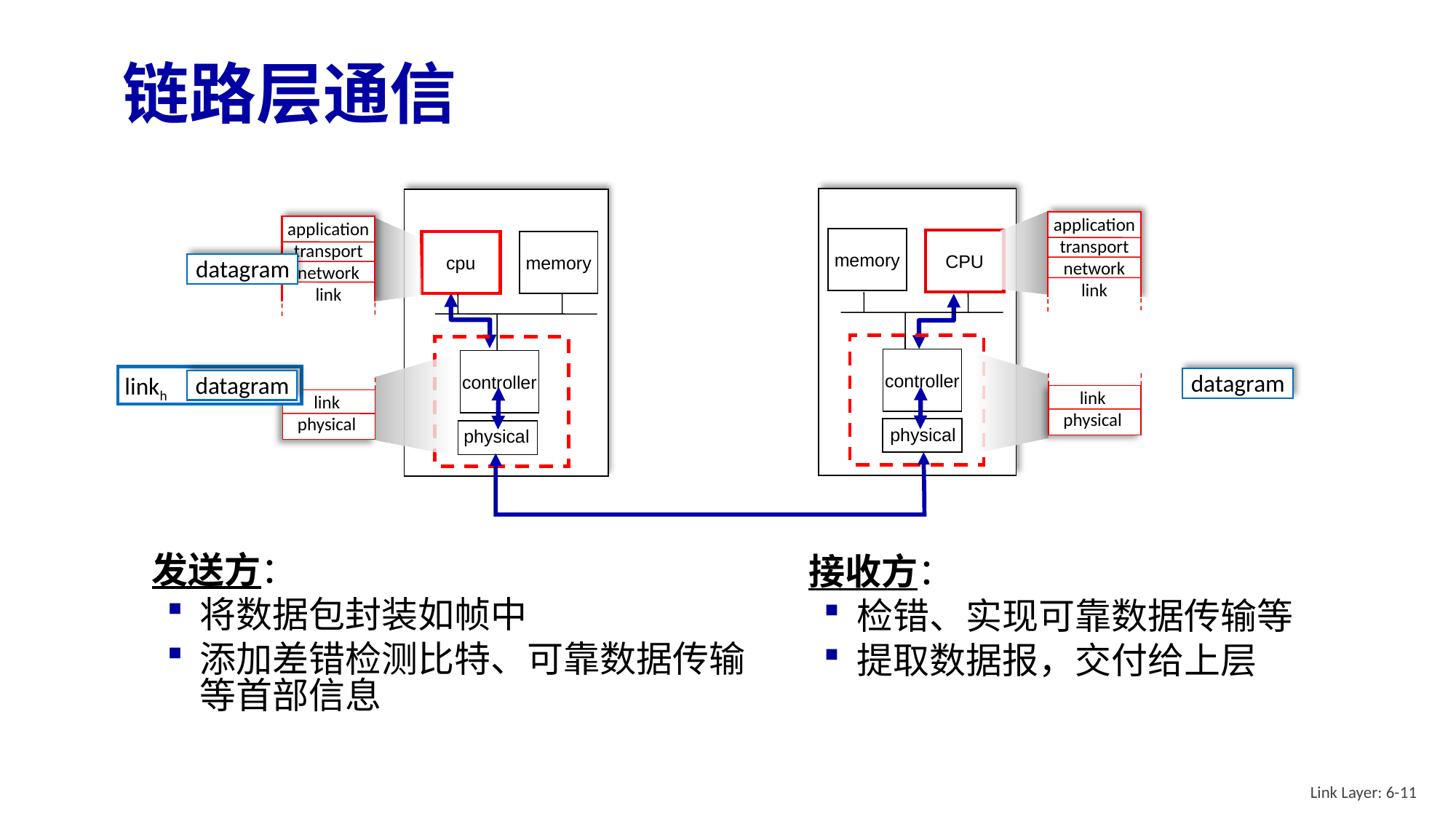

# 链路层通信

memory
CPU

controller

physical

cpu
memory

controller

physical

application
transport
network
link

link
physical

application
transport
network
link

link
physical

datagram

datagram

linkh

datagram

linkh

发送方：
将数据包封装如帧中
添加差错检测比特、可靠数据传输等首部信息
接收方：
检错、实现可靠数据传输等
提取数据报，交付给上层
Link Layer: 6-11